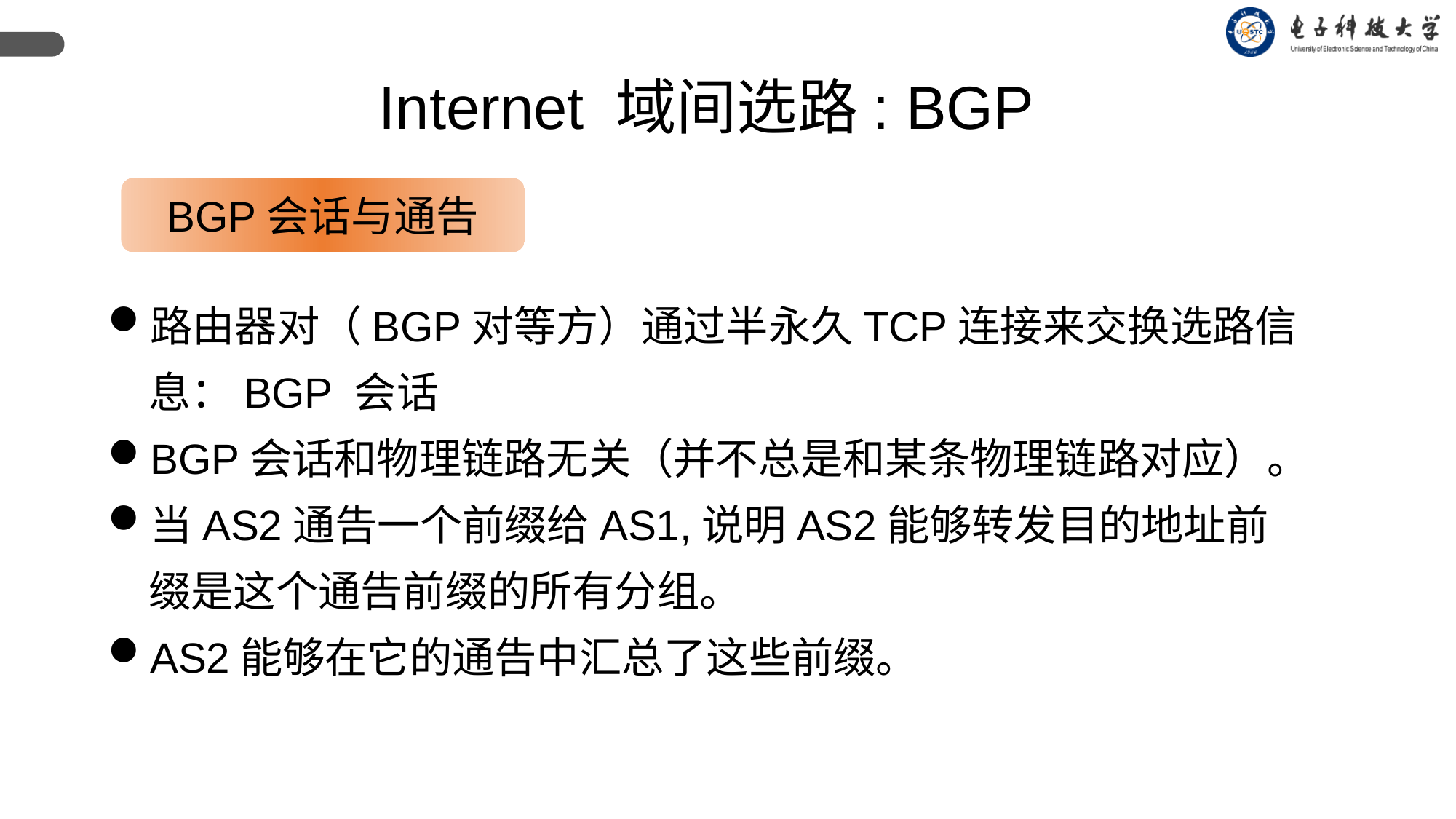

Internet 域间选路: BGP
BGP会话与通告
路由器对（BGP对等方）通过半永久TCP连接来交换选路信息：BGP 会话
BGP会话和物理链路无关（并不总是和某条物理链路对应）。
当AS2通告一个前缀给AS1,说明AS2能够转发目的地址前缀是这个通告前缀的所有分组。
AS2能够在它的通告中汇总了这些前缀。